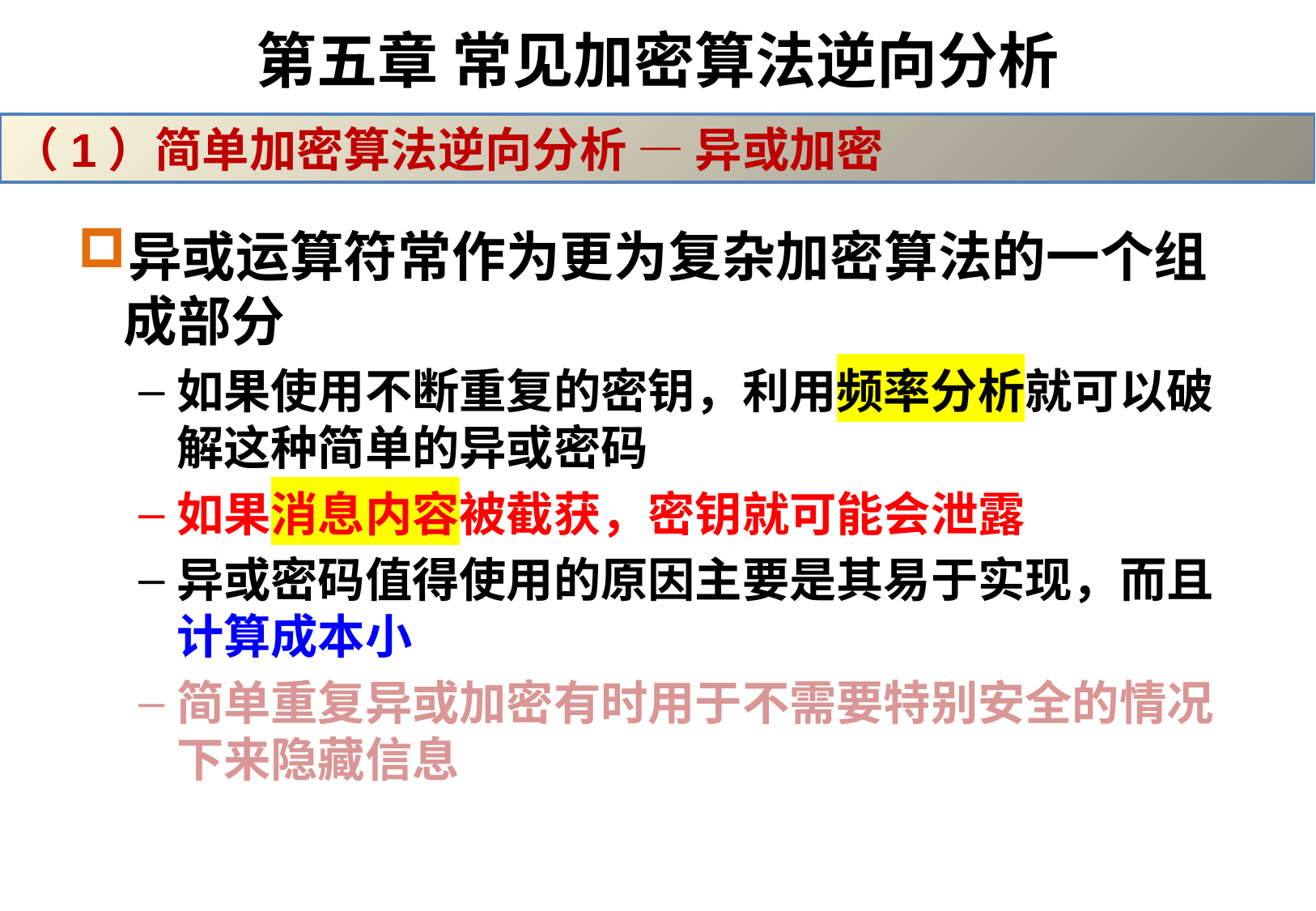

# 第五章 常见加密算法逆向分析
（1）简单加密算法逆向分析 — 异或加密
异或运算符常作为更为复杂加密算法的一个组成部分
如果使用不断重复的密钥，利用频率分析就可以破解这种简单的异或密码
如果消息内容被截获，密钥就可能会泄露
异或密码值得使用的原因主要是其易于实现，而且计算成本小
简单重复异或加密有时用于不需要特别安全的情况下来隐藏信息